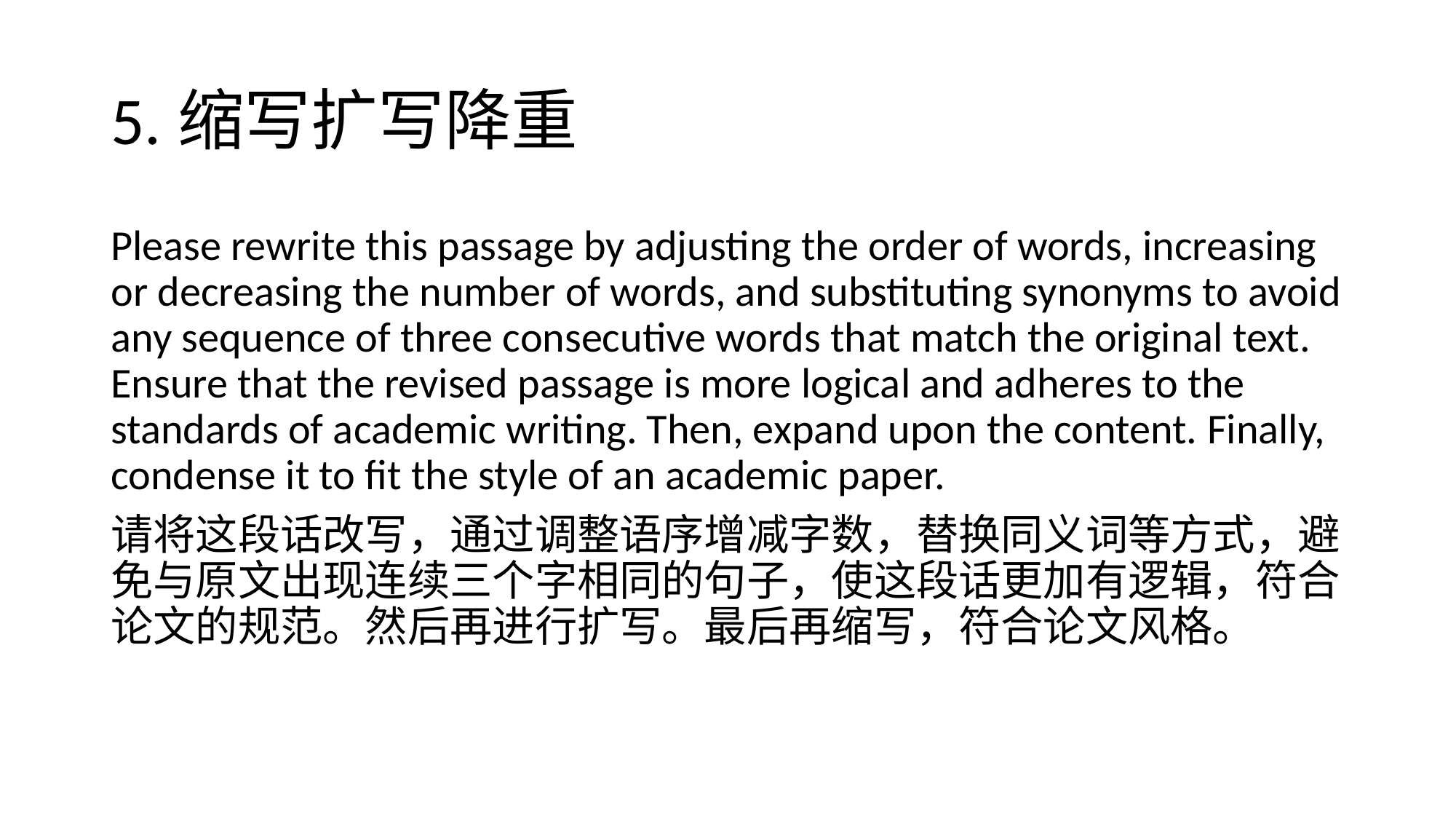

# 5.缩写扩写降重
Please rewrite this passage by adjusting the order of words, increasing or decreasing the number of words, and substituting synonyms to avoid any sequence of three consecutive words that match the original text. Ensure that the revised passage is more logical and adheres to the standards of academic writing. Then, expand upon the content. Finally, condense it to fit the style of an academic paper.
请将这段话改写，通过调整语序增减字数，替换同义词等方式，避免与原文出现连续三个字相同的句子，使这段话更加有逻辑，符合论文的规范。然后再进行扩写。最后再缩写，符合论文风格。